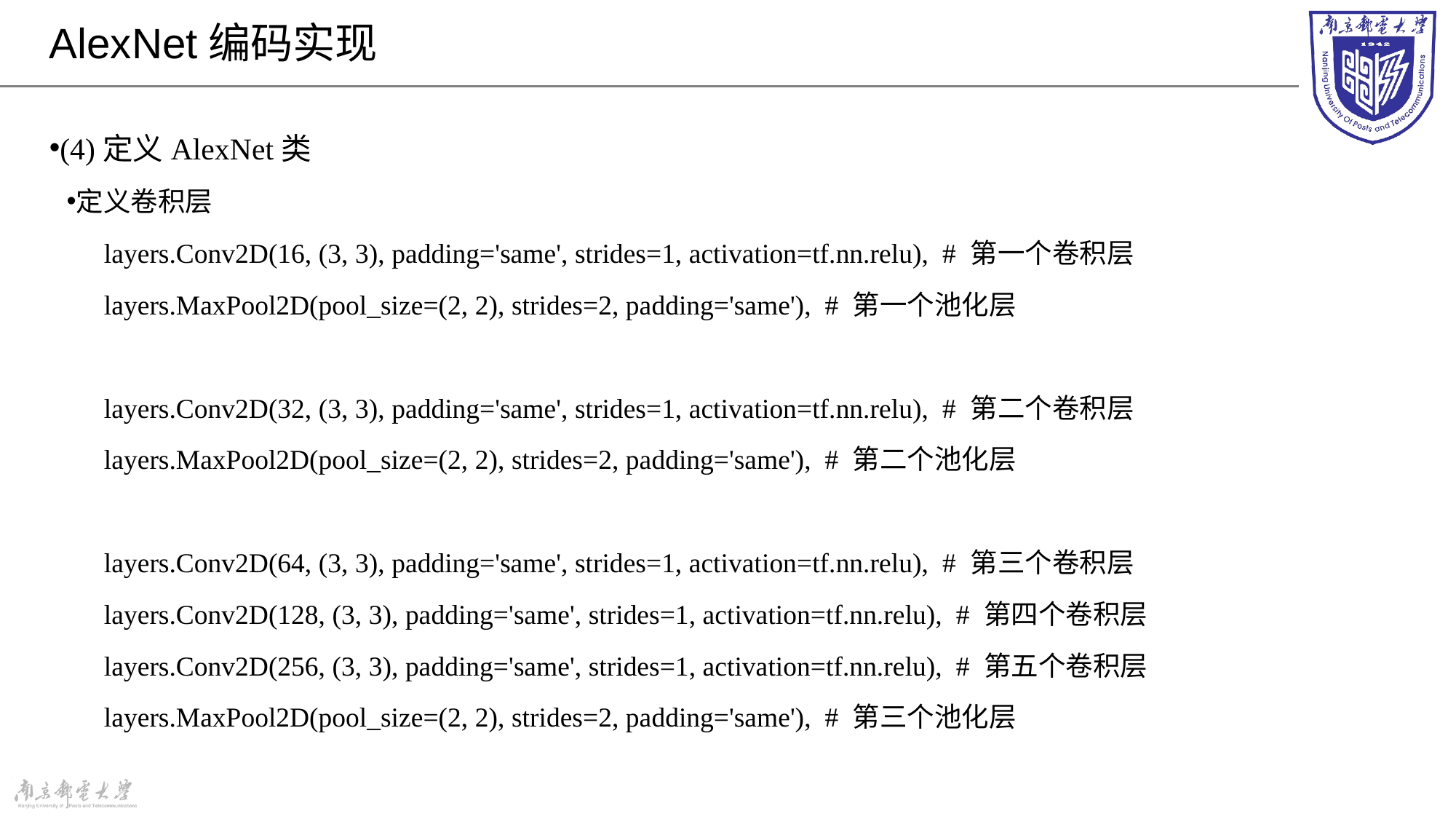

# AlexNet编码实现
(4)定义AlexNet类
定义卷积层
layers.Conv2D(16, (3, 3), padding='same', strides=1, activation=tf.nn.relu),  # 第一个卷积层
layers.MaxPool2D(pool_size=(2, 2), strides=2, padding='same'),  # 第一个池化层

layers.Conv2D(32, (3, 3), padding='same', strides=1, activation=tf.nn.relu),  # 第二个卷积层
layers.MaxPool2D(pool_size=(2, 2), strides=2, padding='same'),  # 第二个池化层

layers.Conv2D(64, (3, 3), padding='same', strides=1, activation=tf.nn.relu),  # 第三个卷积层
layers.Conv2D(128, (3, 3), padding='same', strides=1, activation=tf.nn.relu),  # 第四个卷积层
layers.Conv2D(256, (3, 3), padding='same', strides=1, activation=tf.nn.relu),  # 第五个卷积层
layers.MaxPool2D(pool_size=(2, 2), strides=2, padding='same'),  # 第三个池化层